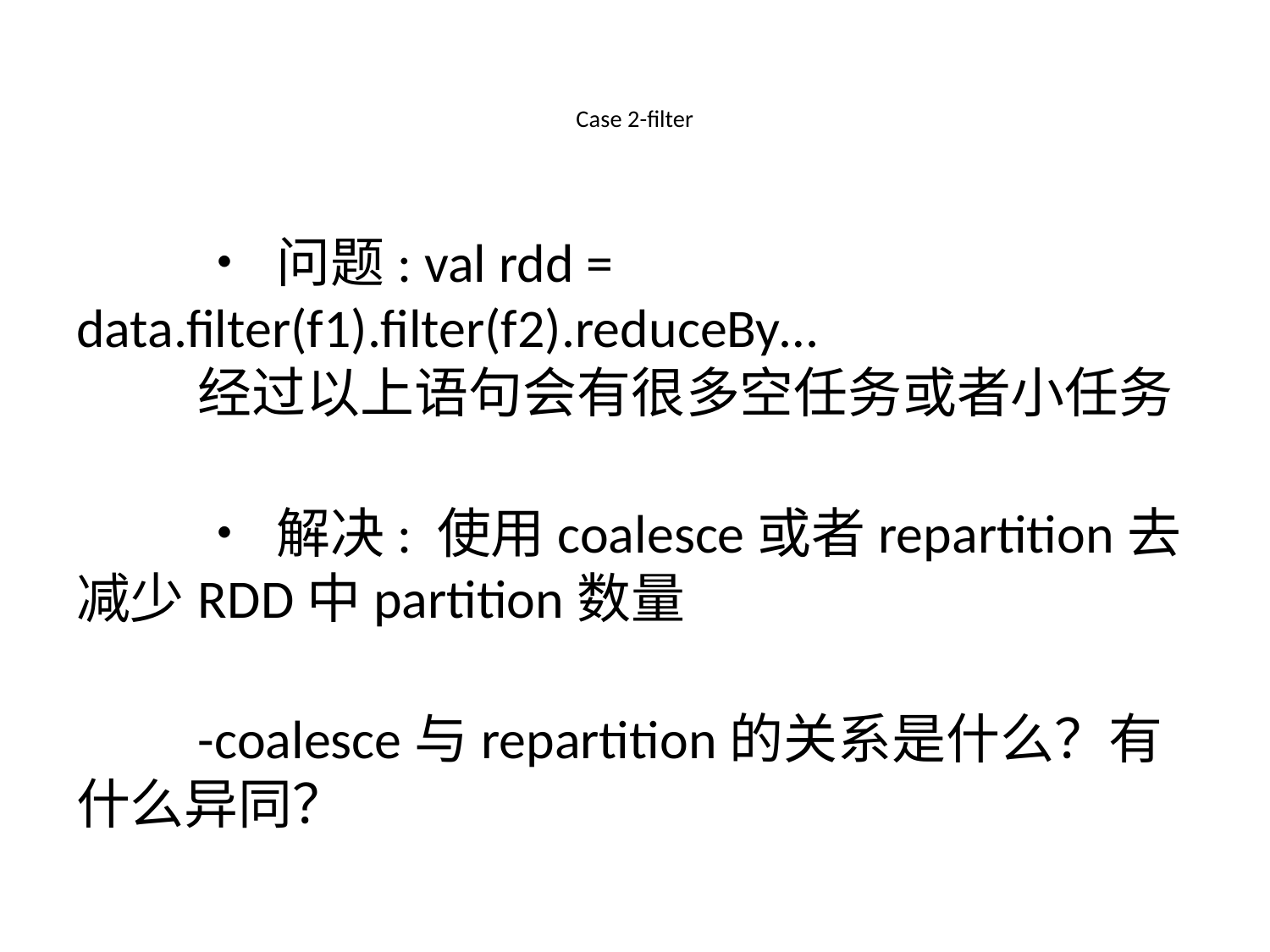

# Case 2-filter
	• 问题: val rdd =			  				data.filter(f1).filter(f2).reduceBy…
	经过以上语句会有很多空任务或者⼩任务
	• 解决: 使⽤coalesce或者repartition去减少	RDD中partition数量
	-coalesce与repartition的关系是什么？有什么异同？